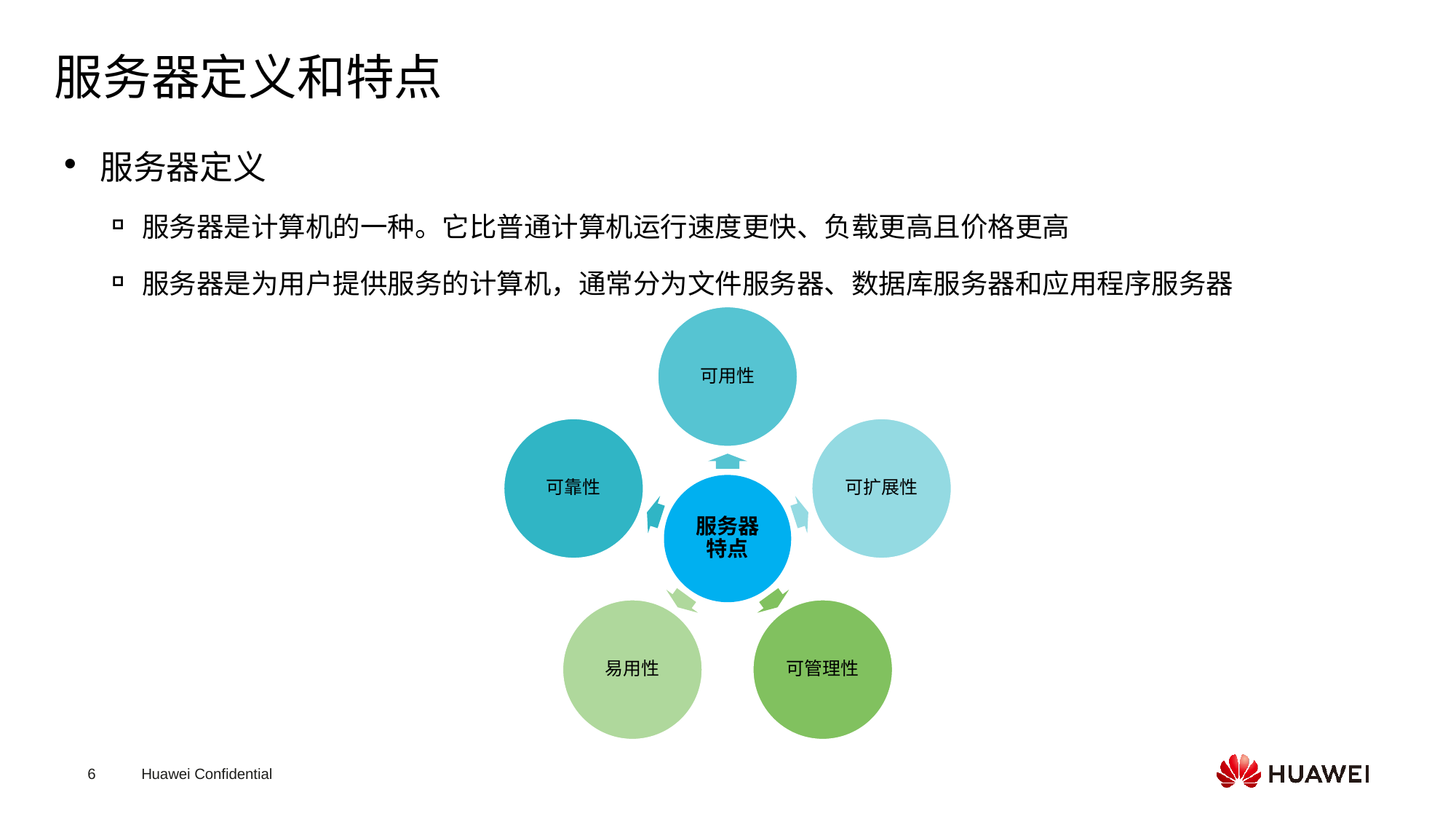

# 服务器定义和特点
服务器定义
服务器是计算机的一种。它比普通计算机运行速度更快、负载更高且价格更高
服务器是为用户提供服务的计算机，通常分为文件服务器、数据库服务器和应用程序服务器

可用性
可靠性
可扩展性

服务器特点

易用性
可管理性